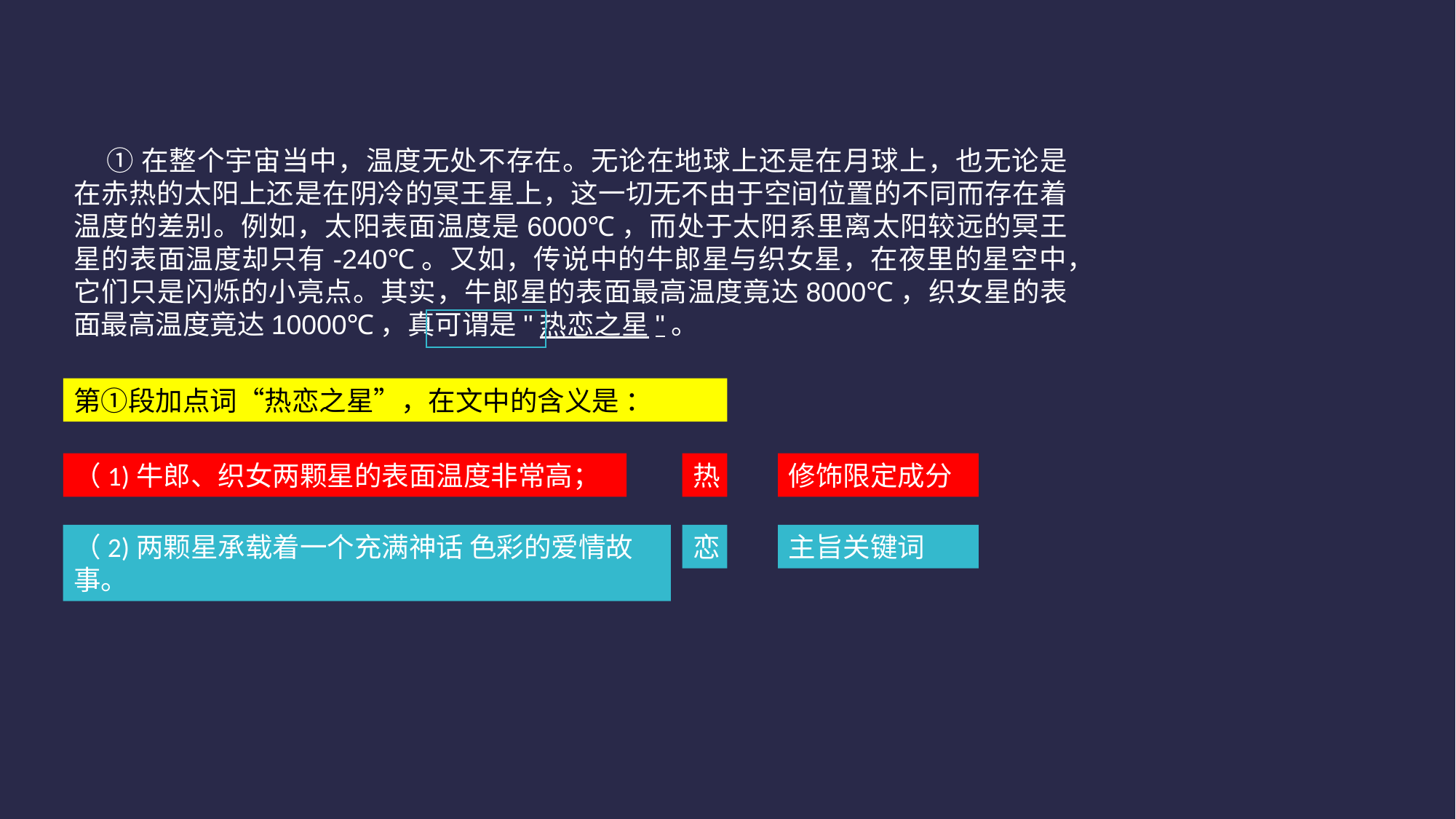

①在整个宇宙当中，温度无处不存在。无论在地球上还是在月球上，也无论是在赤热的太阳上还是在阴冷的冥王星上，这一切无不由于空间位置的不同而存在着温度的差别。例如，太阳表面温度是6000℃，而处于太阳系里离太阳较远的冥王星的表面温度却只有-240℃。又如，传说中的牛郎星与织女星，在夜里的星空中，它们只是闪烁的小亮点。其实，牛郎星的表面最高温度竟达8000℃，织女星的表面最高温度竟达10000℃，真可谓是"热恋之星"。

第①段加点词“热恋之星”，在文中的含义是 ：
（1)牛郎、织女两颗星的表面温度非常高；
热
修饰限定成分
（2)两颗星承载着一个充满神话 色彩的爱情故事。
恋
主旨关键词